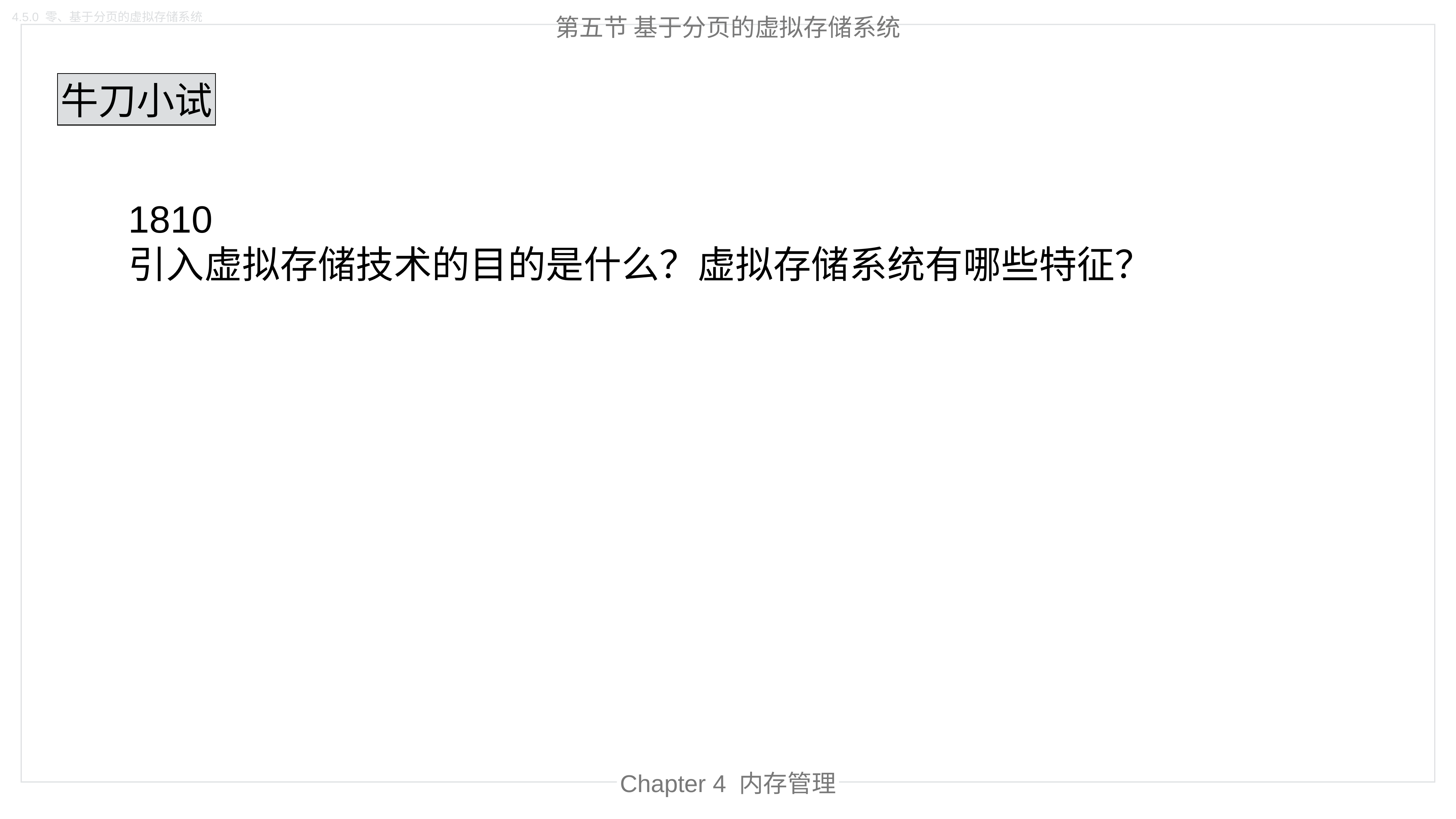

4.5.0 零、基于分页的虚拟存储系统
第五节 基于分页的虚拟存储系统

牛刀小试
1810
引入虚拟存储技术的目的是什么？虚拟存储系统有哪些特征？
Chapter 4 内存管理